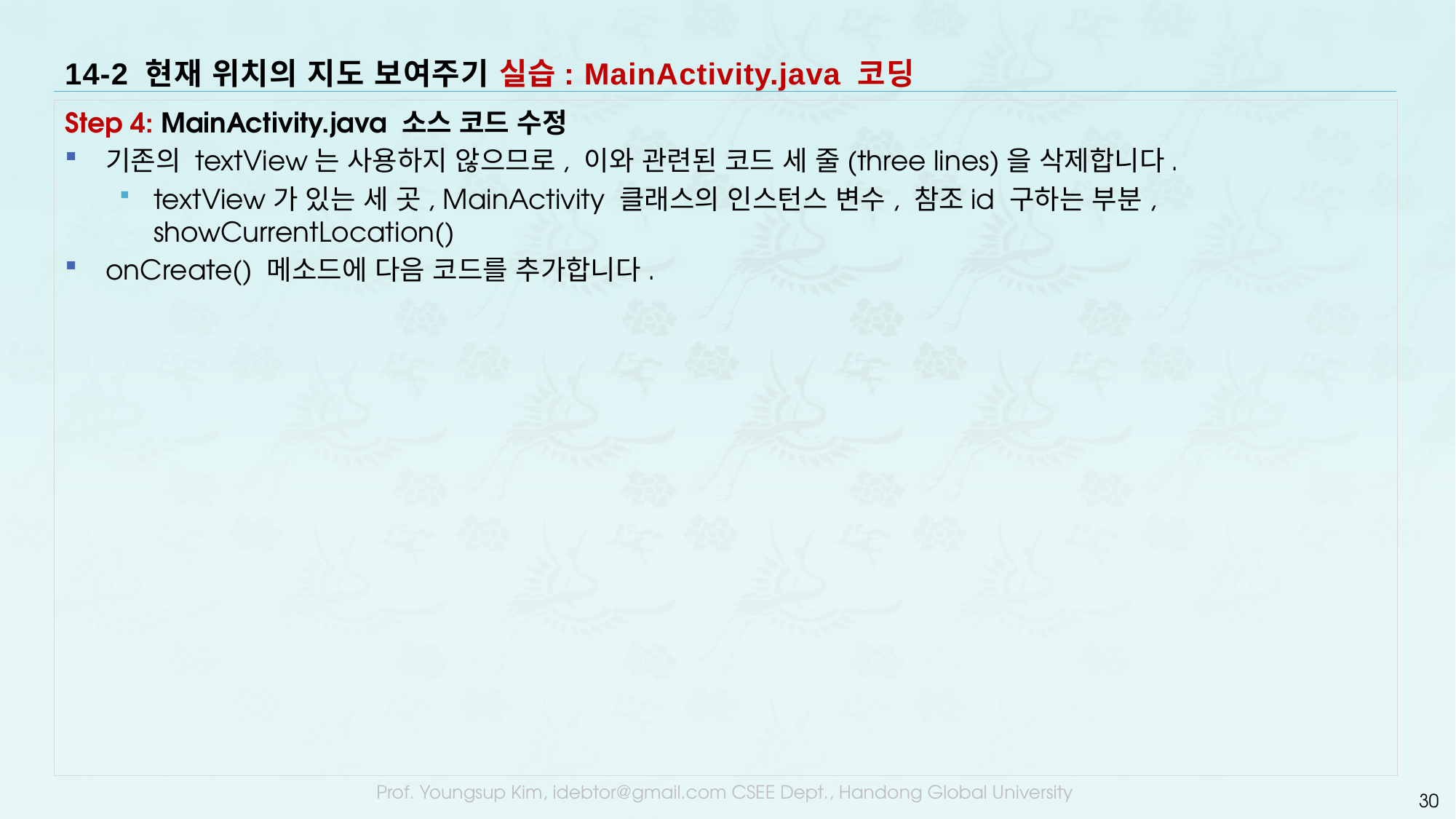

# 14-2 현재 위치의 지도 보여주기 실습: MainActivity.java 코딩
Step 4: MainActivity.java 소스 코드 수정
기존의 textView는 사용하지 않으므로, 이와 관련된 코드 세 줄(three lines)을 삭제합니다.
textView가 있는 세 곳, MainActivity 클래스의 인스턴스 변수, 참조id 구하는 부분, showCurrentLocation()
onCreate() 메소드에 다음 코드를 추가합니다.

30